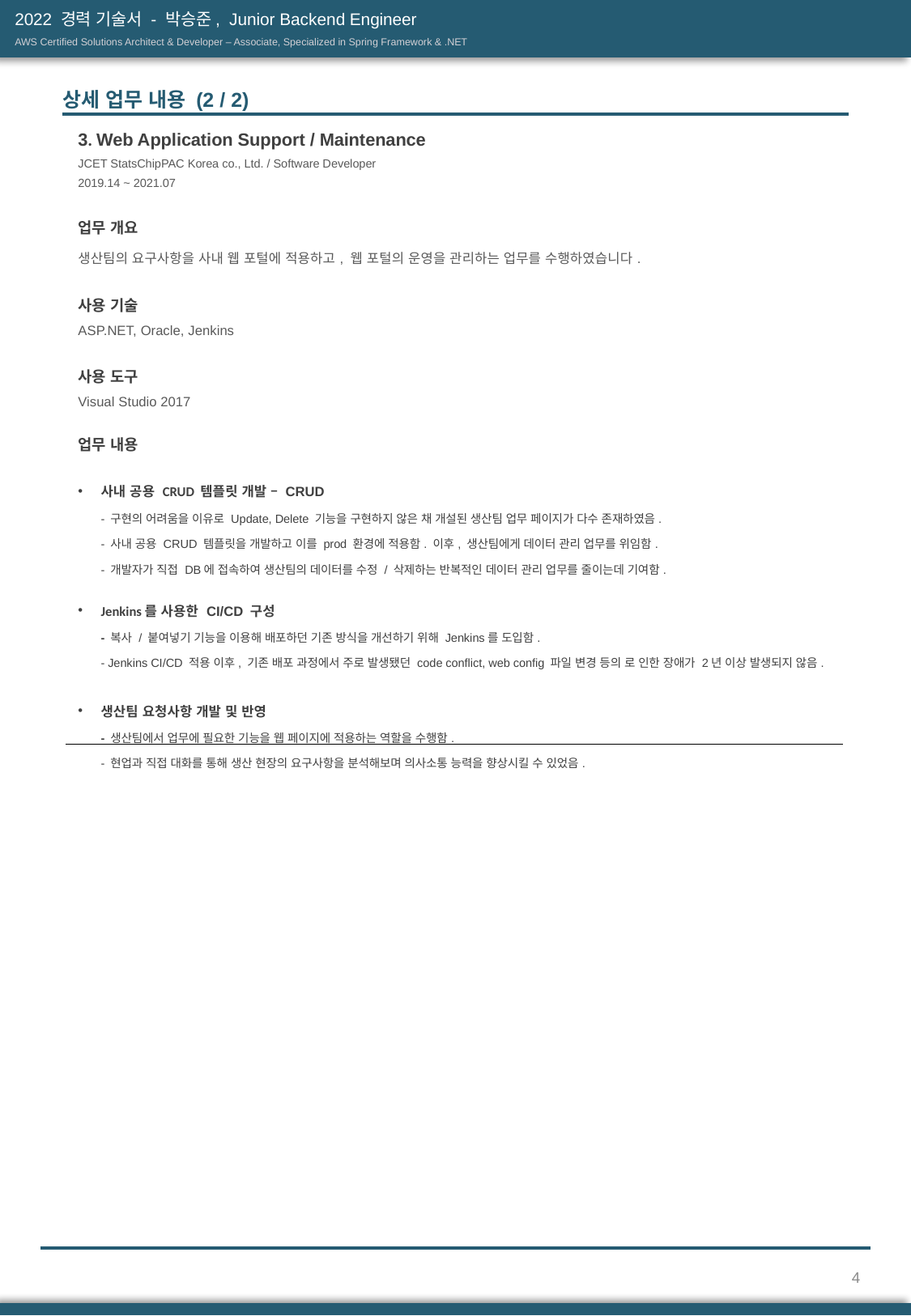

2022 경력 기술서 - 박승준,  Junior Backend Engineer
AWS Certified Solutions Architect & Developer – Associate, Specialized in Spring Framework & .NET
상세 업무 내용 (2 / 2)
| 3. Web Application Support / Maintenance JCET StatsChipPAC Korea co., Ltd. / Software Developer 2019.14 ~ 2021.07 업무 개요 생산팀의 요구사항을 사내 웹 포털에 적용하고, 웹 포털의 운영을 관리하는 업무를 수행하였습니다. 사용 기술 ASP.NET, Oracle, Jenkins 사용 도구 Visual Studio 2017 업무 내용 사내 공용 CRUD 템플릿 개발 – CRUD - 구현의 어려움을 이유로 Update, Delete 기능을 구현하지 않은 채 개설된 생산팀 업무 페이지가 다수 존재하였음. - 사내 공용 CRUD 템플릿을 개발하고 이를 prod 환경에 적용함. 이후, 생산팀에게 데이터 관리 업무를 위임함. - 개발자가 직접 DB에 접속하여 생산팀의 데이터를 수정 / 삭제하는 반복적인 데이터 관리 업무를 줄이는데 기여함. Jenkins를 사용한 CI/CD 구성 - 복사 / 붙여넣기 기능을 이용해 배포하던 기존 방식을 개선하기 위해 Jenkins를 도입함. - Jenkins CI/CD 적용 이후, 기존 배포 과정에서 주로 발생됐던 code conflict, web config 파일 변경 등의 로 인한 장애가 2년 이상 발생되지 않음. 생산팀 요청사항 개발 및 반영 - 생산팀에서 업무에 필요한 기능을 웹 페이지에 적용하는 역할을 수행함. - 현업과 직접 대화를 통해 생산 현장의 요구사항을 분석해보며 의사소통 능력을 향상시킬 수 있었음. |
| --- |
|  |
4